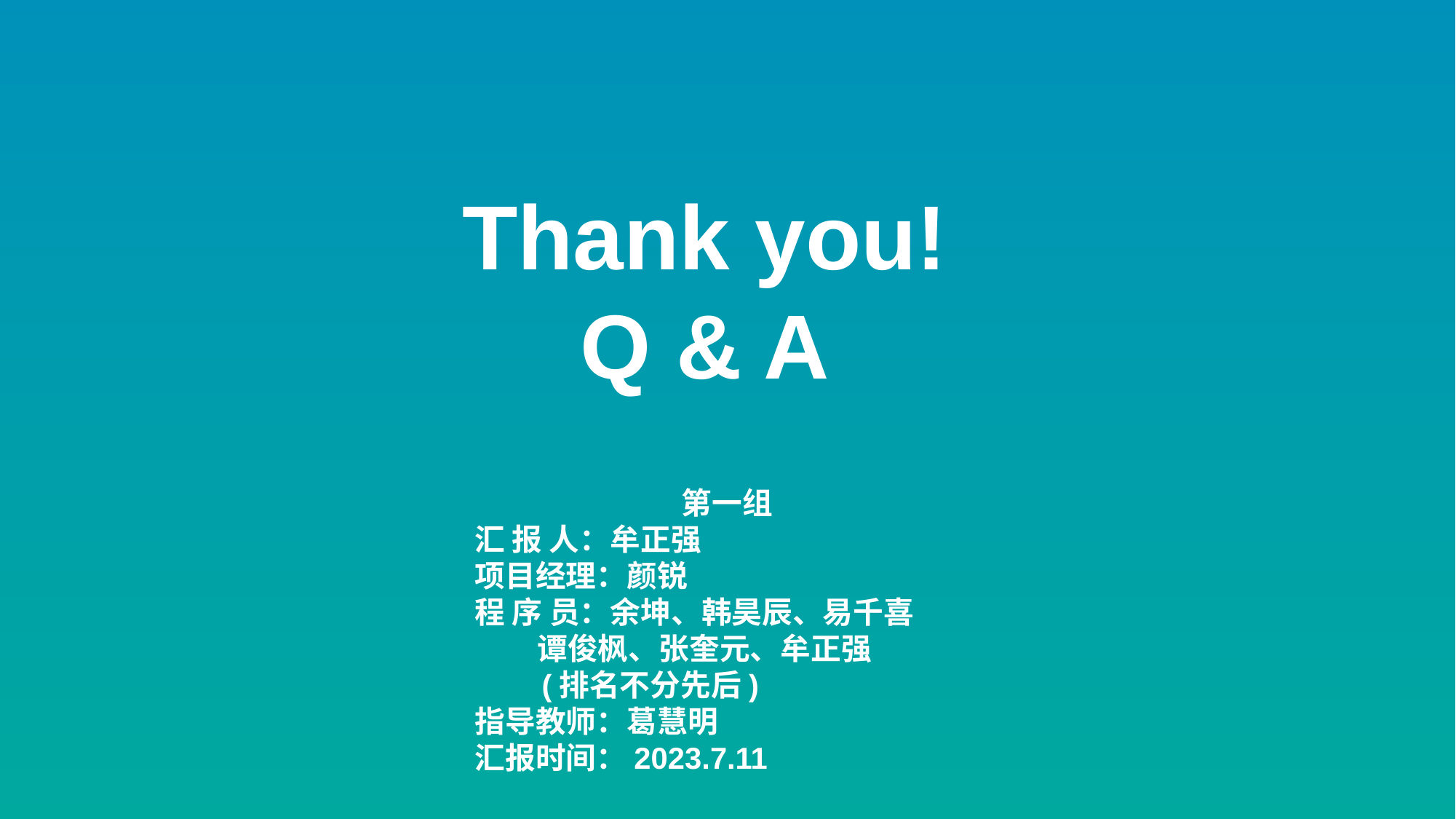

Thank you!
Q & A
第一组
汇 报 人：牟正强
项目经理：颜锐
程 序 员：余坤、韩昊辰、易千喜
        谭俊枫、张奎元、牟正强
        (排名不分先后)
指导教师：葛慧明
汇报时间：2023.7.11